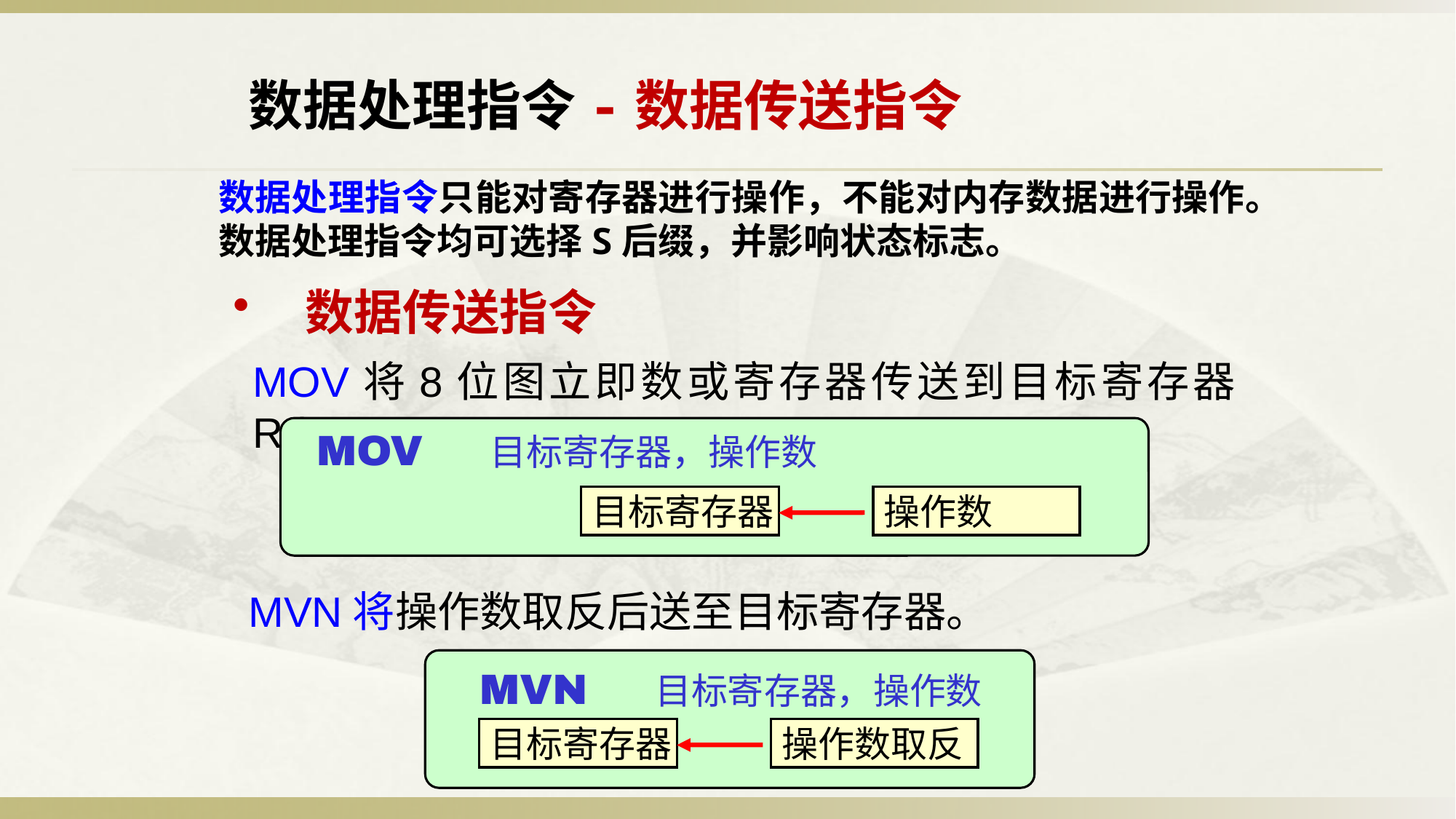

数据处理指令-数据传送指令

数据处理指令只能对寄存器进行操作，不能对内存数据进行操作。数据处理指令均可选择S后缀，并影响状态标志。
数据传送指令
MOV将8位图立即数或寄存器传送到目标寄存器Rd。

MOV    目标寄存器，操作数
目标寄存器
操作数

MVN将操作数取反后送至目标寄存器。

MVN    目标寄存器，操作数
目标寄存器
操作数取反